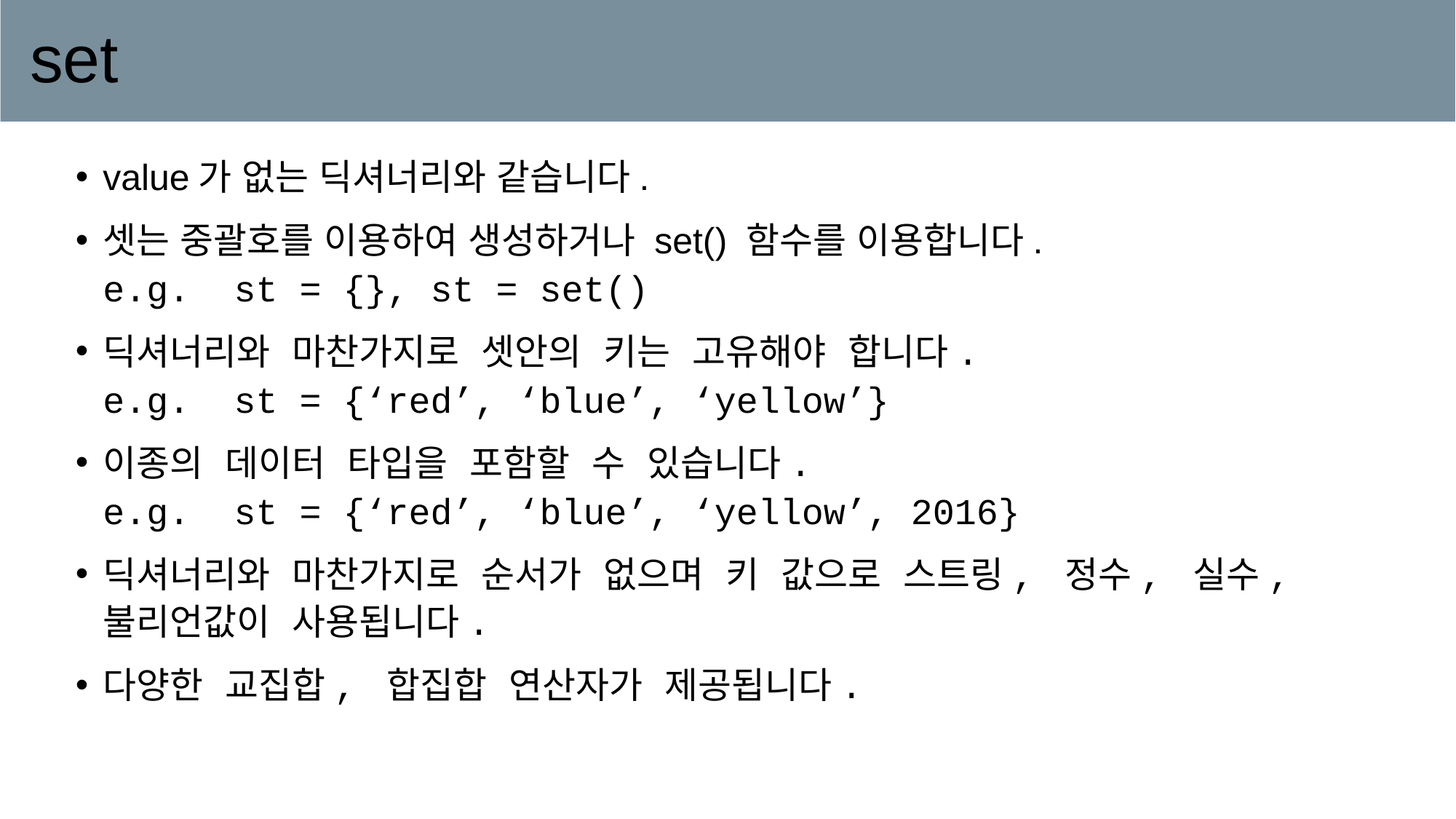

# set
value가 없는 딕셔너리와 같습니다.
셋는 중괄호를 이용하여 생성하거나 set() 함수를 이용합니다.
e.g.  st = {}, st = set()
딕셔너리와 마찬가지로 셋안의 키는 고유해야 합니다.
e.g.  st = {‘red’, ‘blue’, ‘yellow’}
이종의 데이터 타입을 포함할 수 있습니다.
e.g.  st = {‘red’, ‘blue’, ‘yellow’, 2016}
딕셔너리와 마찬가지로 순서가 없으며 키 값으로 스트링, 정수, 실수, 불리언값이 사용됩니다.
다양한 교집합, 합집합 연산자가 제공됩니다.